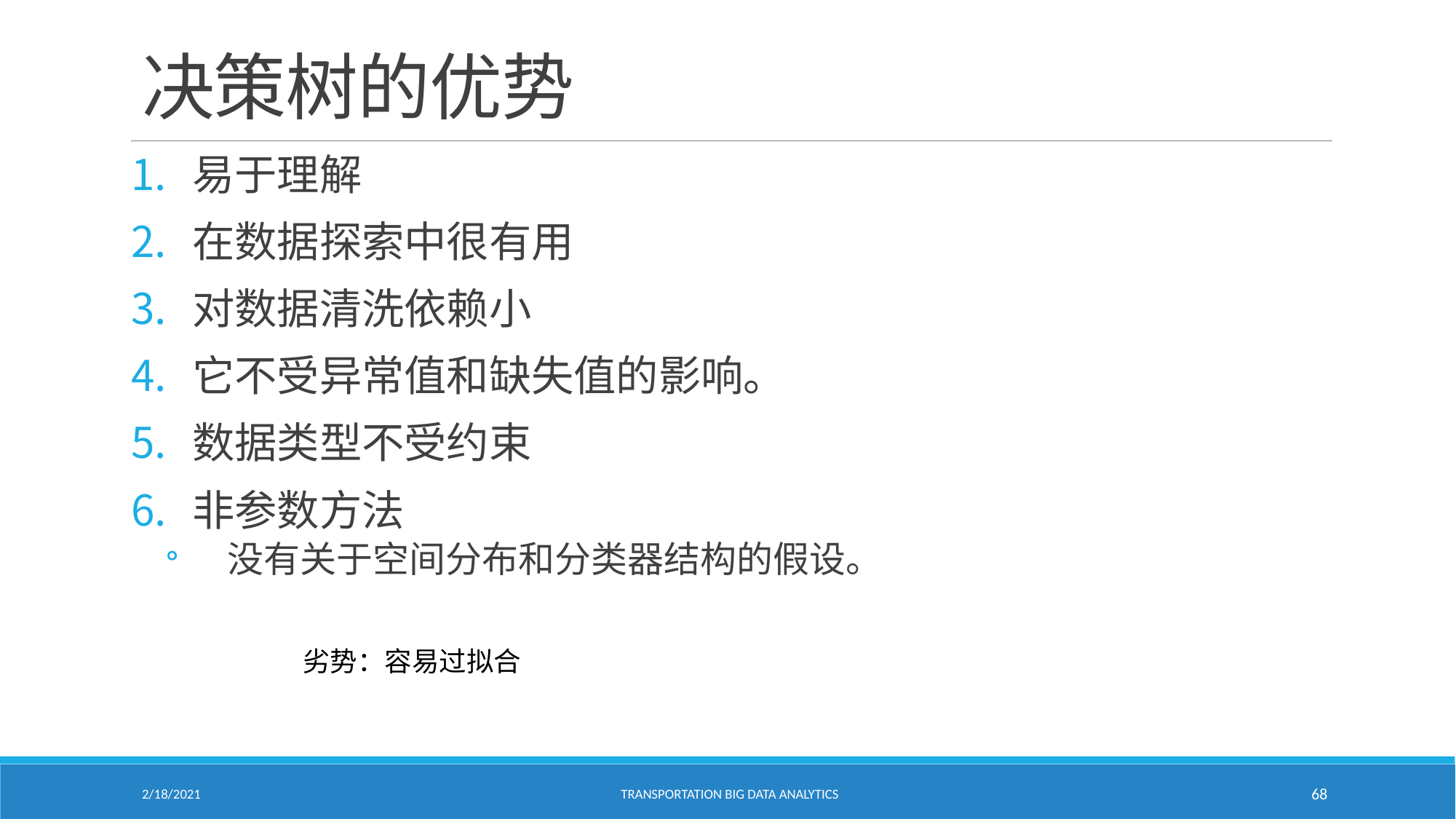

# 决策树的优势
易于理解
在数据探索中很有用
对数据清洗依赖小
它不受异常值和缺失值的影响。
数据类型不受约束
非参数方法
没有关于空间分布和分类器结构的假设。
劣势：容易过拟合
2/18/2021
Transportation Big Data Analytics
68